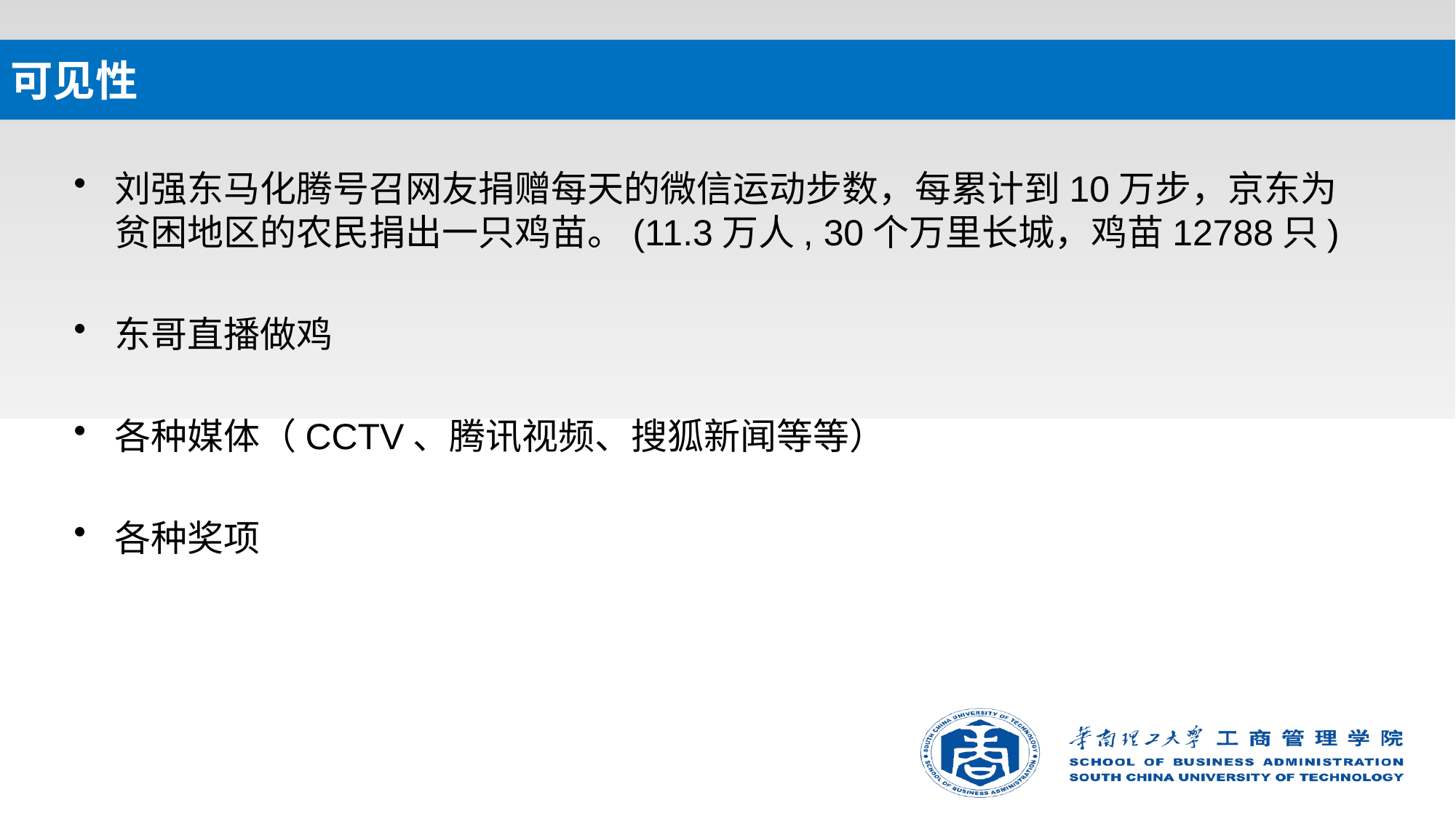

# 可见性
刘强东马化腾号召网友捐赠每天的微信运动步数，每累计到10万步，京东为贫困地区的农民捐出一只鸡苗。(11.3万人, 30个万里长城，鸡苗12788只)

东哥直播做鸡

各种媒体（CCTV、腾讯视频、搜狐新闻等等）

各种奖项